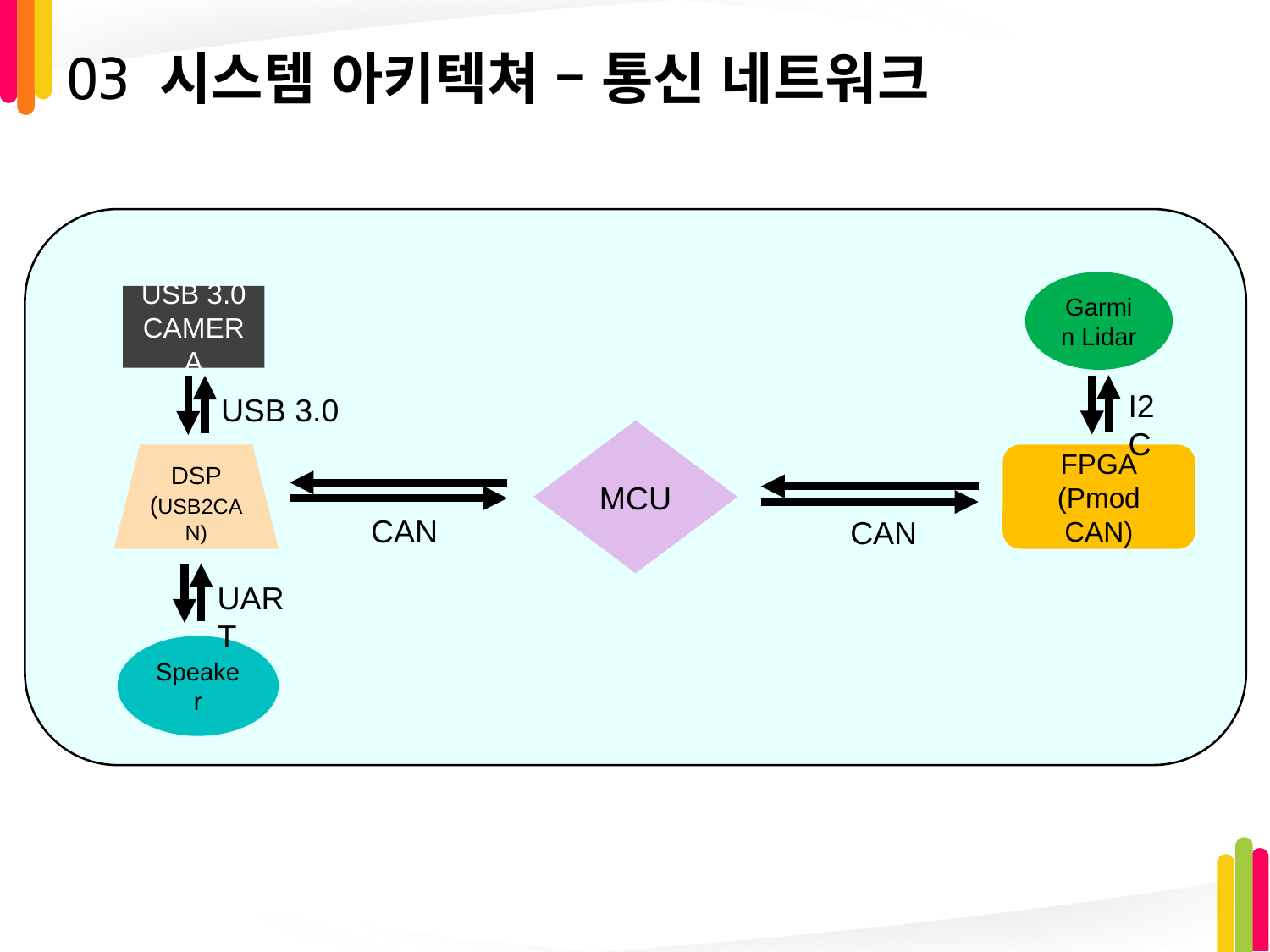

# 03 시스템 아키텍쳐 – 통신 네트워크

Garmin Lidar
I2C
FPGA
(Pmod CAN)
USB 3.0 CAMERA
USB 3.0
DSP
(USB2CAN)
UART
Speaker
MCU
CAN
CAN